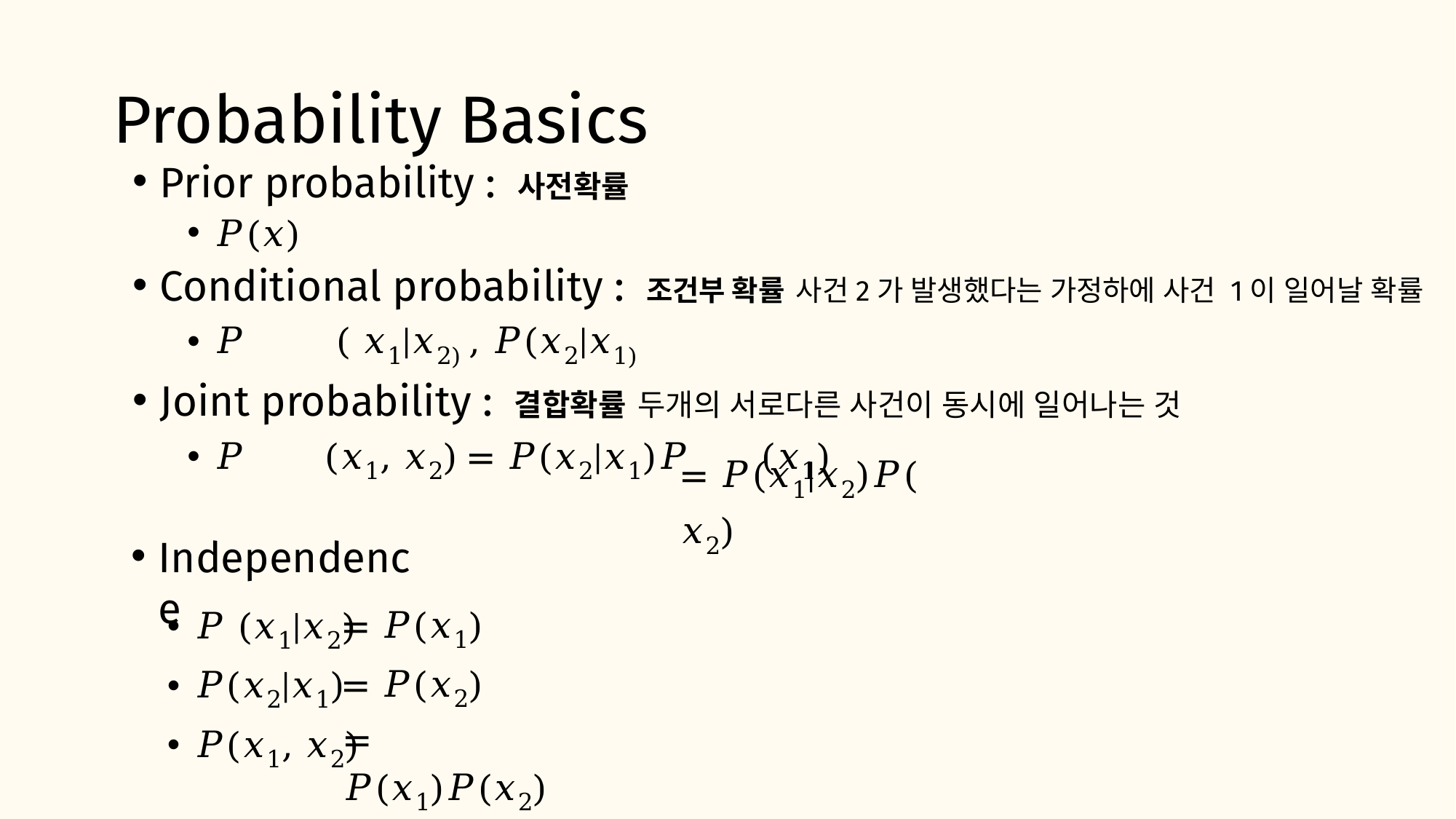

# Probability Basics
Prior probability : 사전확률
𝑃(𝑥)
Conditional probability : 조건부 확률 사건2가 발생했다는 가정하에 사건 1이 일어날 확률
𝑃	 ( 𝑥1|𝑥2) , 𝑃(𝑥2|𝑥1)
Joint probability : 결합확률 두개의 서로다른 사건이 동시에 일어나는 것
𝑃	(𝑥1, 𝑥2) = 𝑃(𝑥2|𝑥1)𝑃	(𝑥1)
= 𝑃(𝑥1|𝑥2)𝑃(	𝑥2)
Independence
= 𝑃(𝑥1)
= 𝑃(𝑥2)
= 𝑃(𝑥1)𝑃(𝑥2)
𝑃 (𝑥1|𝑥2)
𝑃(𝑥2|𝑥1)
𝑃(𝑥1, 𝑥2)